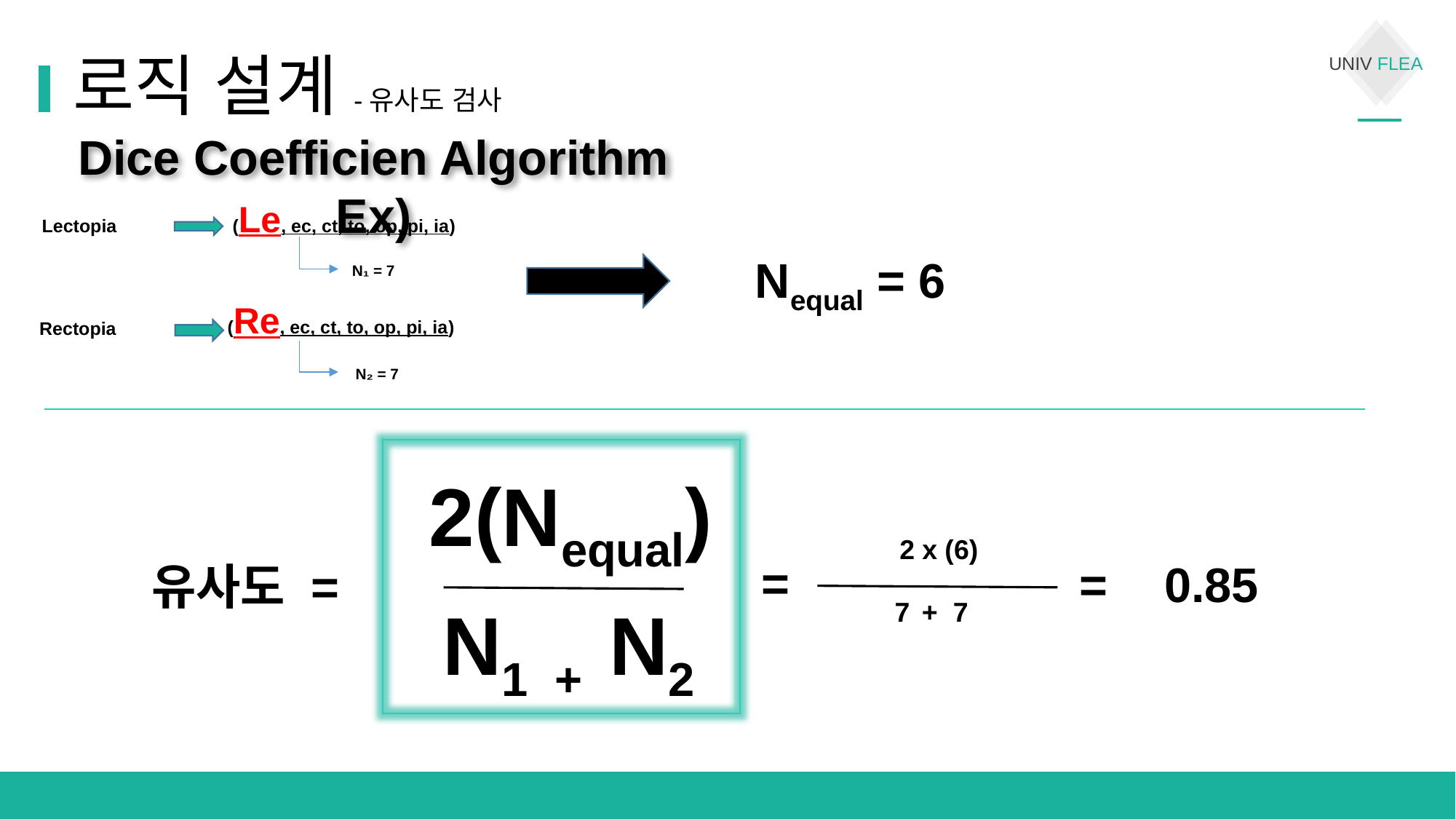

# 로직 설계-유사도 검사

Dice Coefficien Algorithm Ex)
(Le, ec, ct, to, op, pi, ia)
Lectopia

N₁ = 7
(Re, ec, ct, to, op, pi, ia)
Rectopia

N₂ = 7
Nequal = 6

2(Nequal)
2 x (6)
=

=

0.85

유사도 =

N1  +  N2
7  +  7